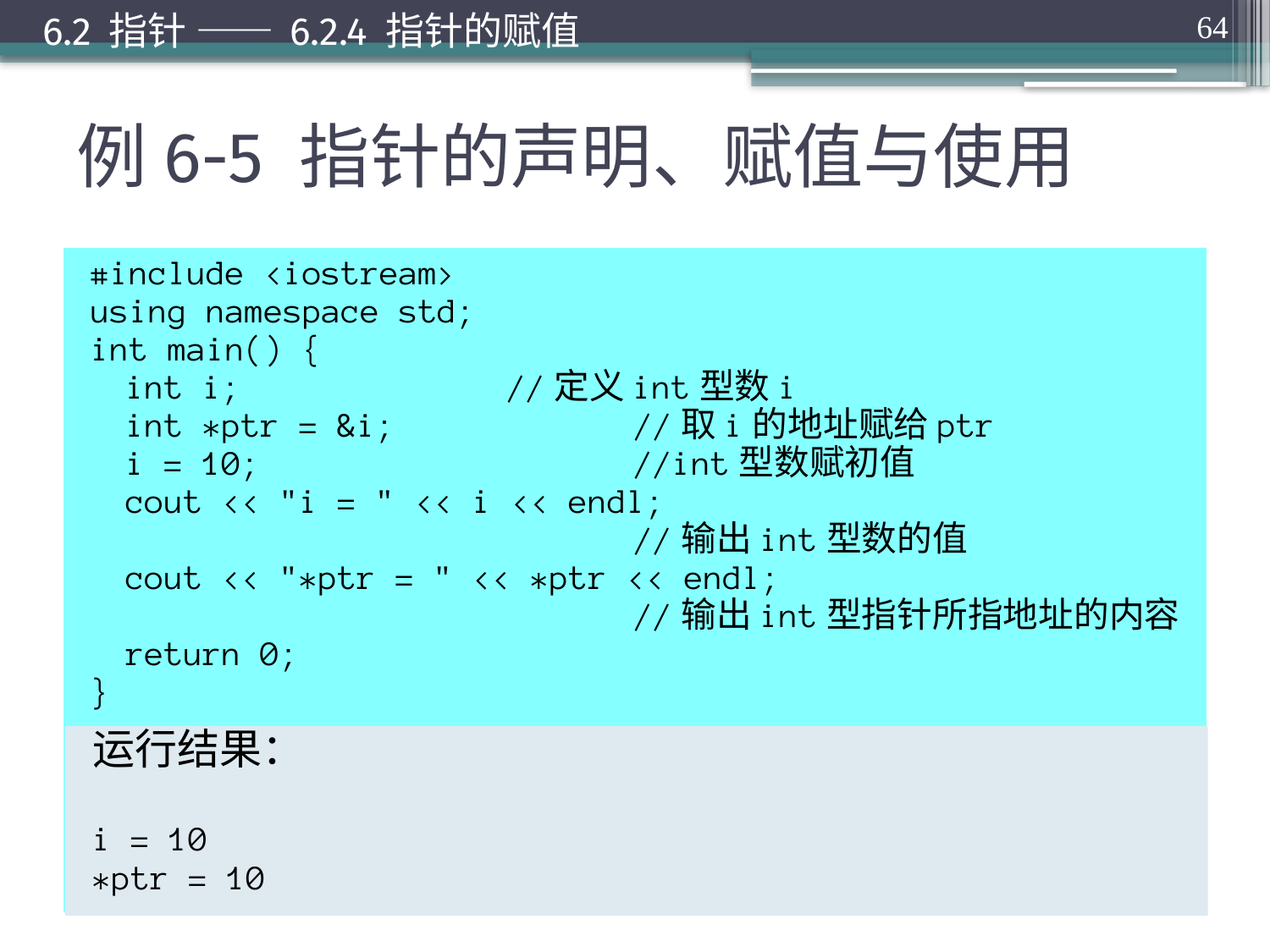

6.2 指针 —— 6.2.4 指针的赋值
64
# 例6-5 指针的声明、赋值与使用
#include <iostream>
using namespace std;
int main() {
	int i;			//定义int型数i
	int *ptr = &i;		//取i的地址赋给ptr
	i = 10;			//int型数赋初值
	cout << "i = " << i << endl;
					//输出int型数的值
	cout << "*ptr = " << *ptr << endl;
					//输出int型指针所指地址的内容
	return 0;
}
运行结果：

i = 10
*ptr = 10